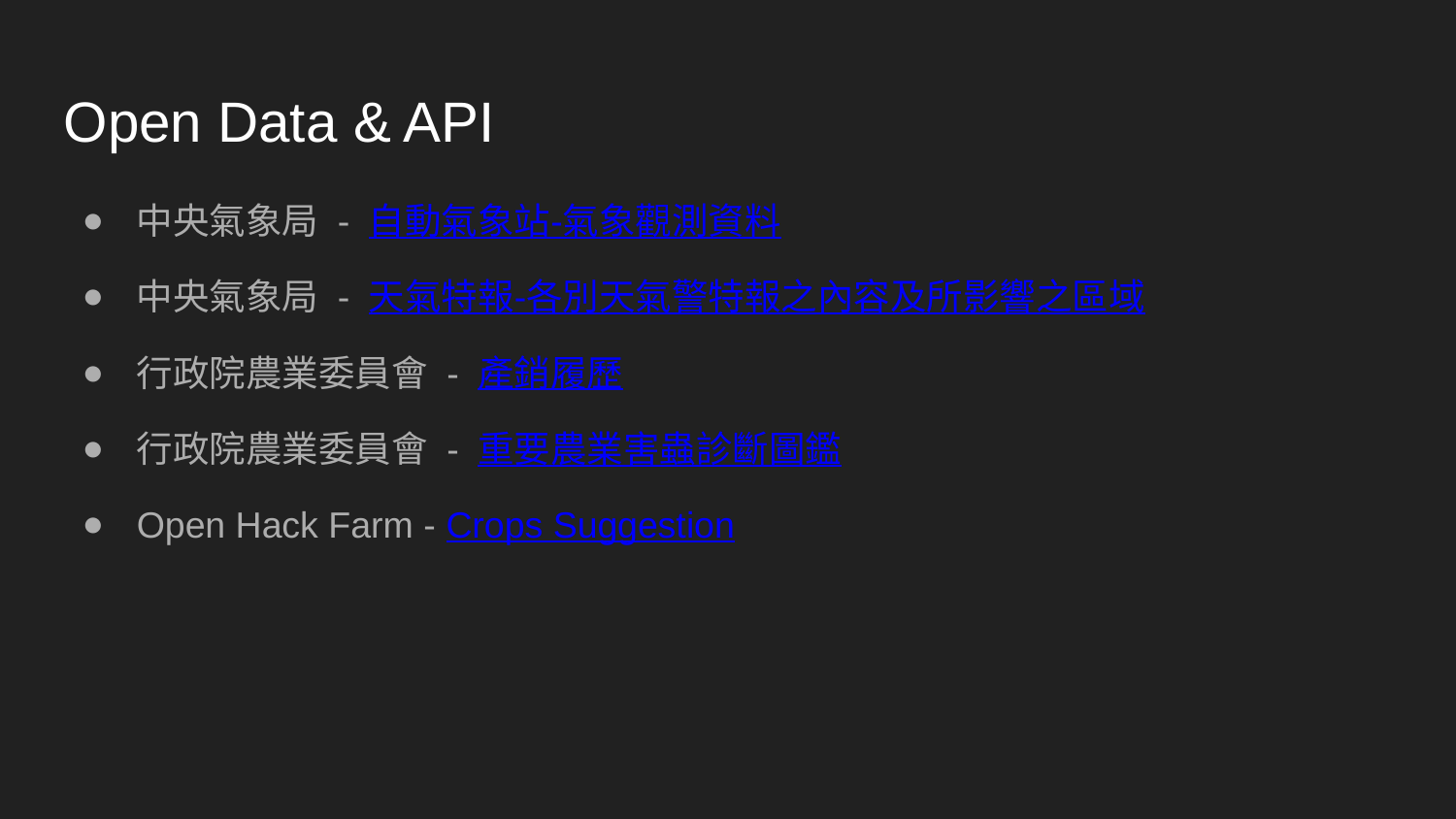

Open Data & API
中央氣象局 - 自動氣象站-氣象觀測資料
中央氣象局 - 天氣特報-各別天氣警特報之內容及所影響之區域
行政院農業委員會 - 產銷履歷
行政院農業委員會 - 重要農業害蟲診斷圖鑑
Open Hack Farm - Crops Suggestion